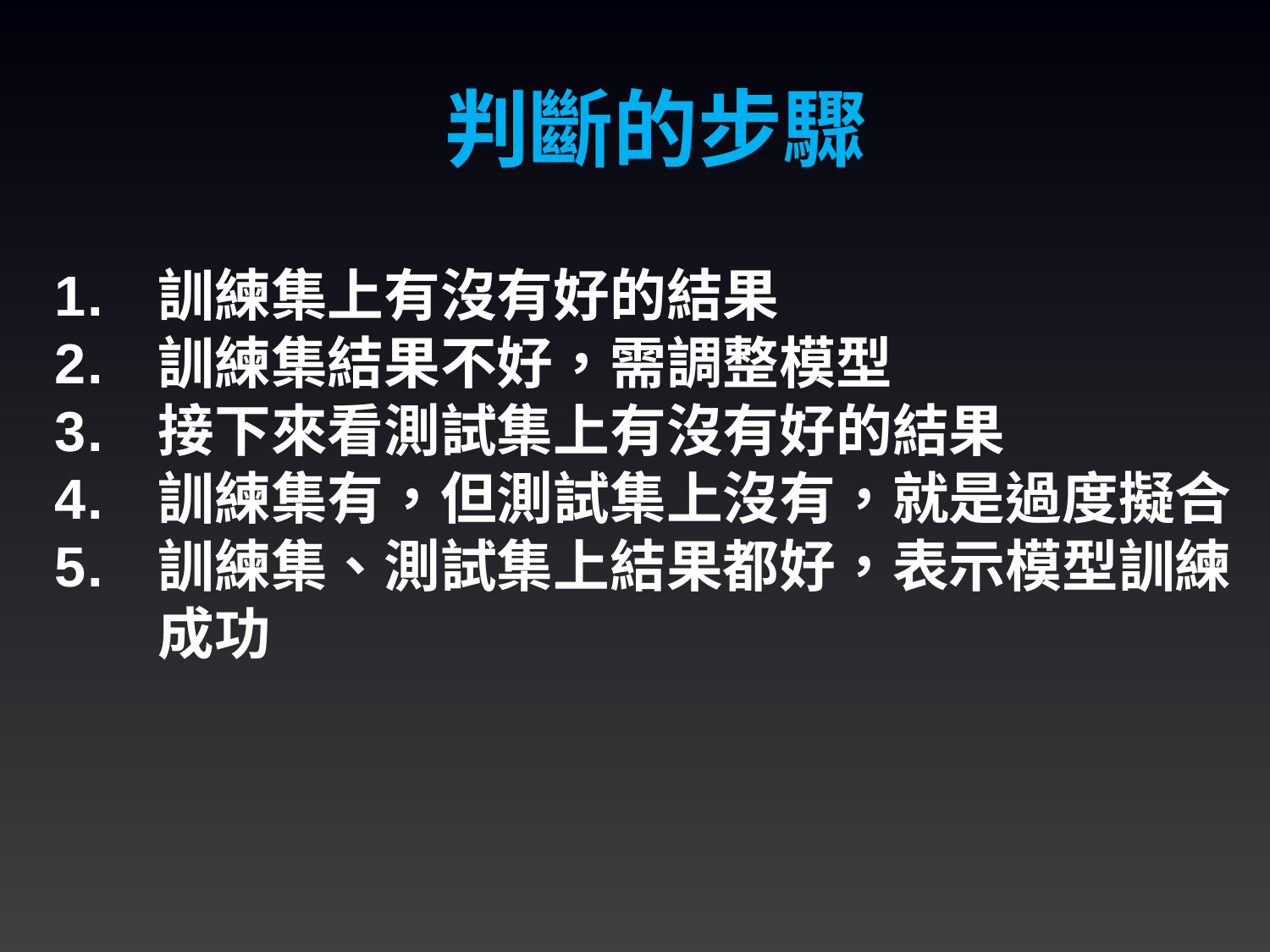

判斷的步驟
訓練集上有沒有好的結果
訓練集結果不好，需調整模型
接下來看測試集上有沒有好的結果
訓練集有，但測試集上沒有，就是過度擬合
訓練集、測試集上結果都好，表示模型訓練成功